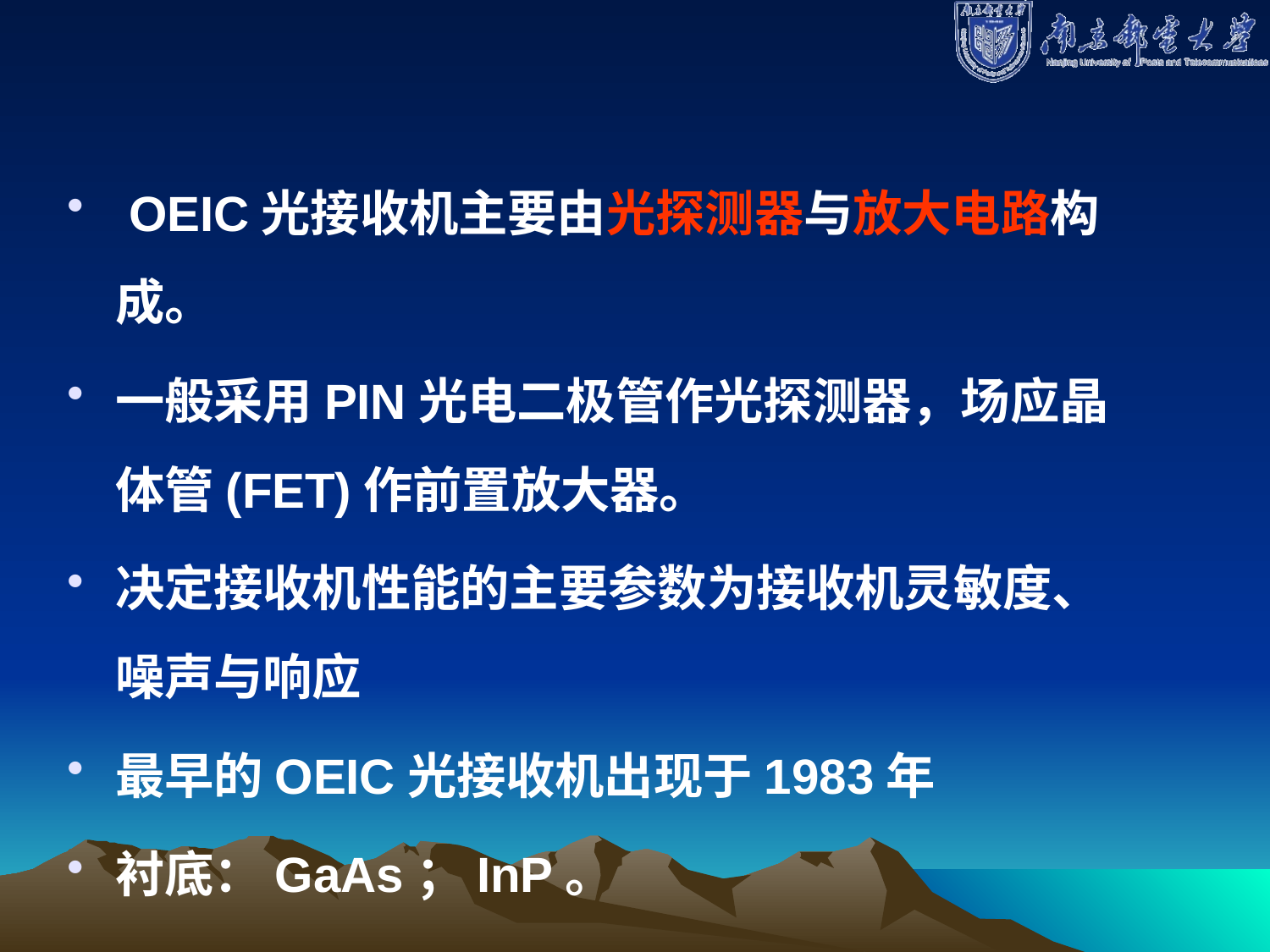

OEIC光接收机主要由光探测器与放大电路构成。
一般采用PIN光电二极管作光探测器，场应晶体管(FET)作前置放大器。
决定接收机性能的主要参数为接收机灵敏度、噪声与响应
最早的OEIC光接收机出现于1983年
衬底：GaAs；InP。

82